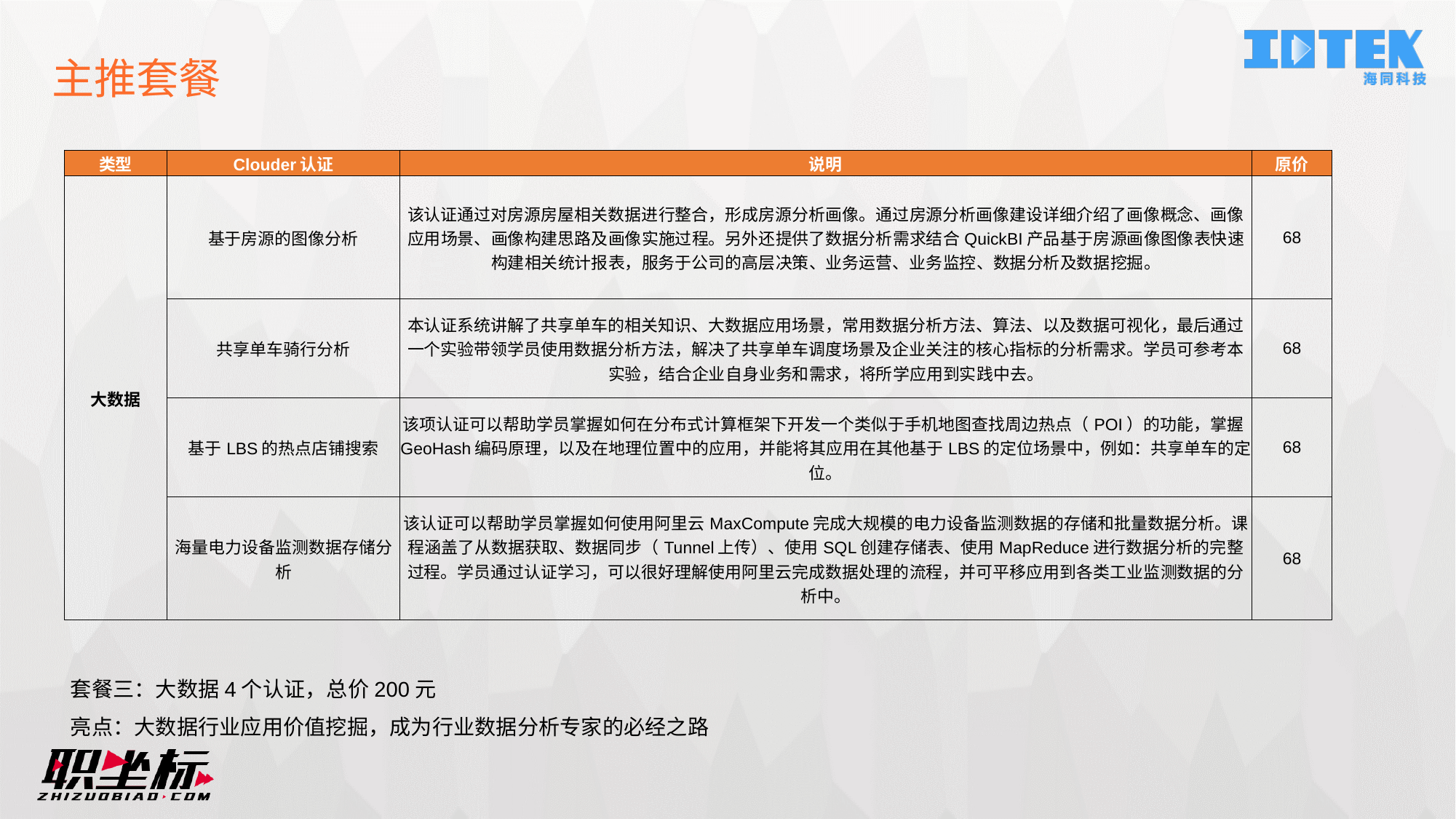

主推套餐
| 类型 | Clouder认证 | 说明 | 原价 |
| --- | --- | --- | --- |
| 大数据 | 基于房源的图像分析 | 该认证通过对房源房屋相关数据进行整合，形成房源分析画像。通过房源分析画像建设详细介绍了画像概念、画像应用场景、画像构建思路及画像实施过程。另外还提供了数据分析需求结合QuickBI产品基于房源画像图像表快速构建相关统计报表，服务于公司的高层决策、业务运营、业务监控、数据分析及数据挖掘。 | 68 |
|  | 共享单车骑行分析 | 本认证系统讲解了共享单车的相关知识、大数据应用场景，常用数据分析方法、算法、以及数据可视化，最后通过一个实验带领学员使用数据分析方法，解决了共享单车调度场景及企业关注的核心指标的分析需求。学员可参考本实验，结合企业自身业务和需求，将所学应用到实践中去。 | 68 |
|  | 基于LBS的热点店铺搜索 | 该项认证可以帮助学员掌握如何在分布式计算框架下开发一个类似于手机地图查找周边热点（POI）的功能，掌握GeoHash编码原理，以及在地理位置中的应用，并能将其应用在其他基于LBS的定位场景中，例如：共享单车的定位。 | 68 |
|  | 海量电力设备监测数据存储分析 | 该认证可以帮助学员掌握如何使用阿里云MaxCompute完成大规模的电力设备监测数据的存储和批量数据分析。课程涵盖了从数据获取、数据同步（Tunnel上传）、使用SQL创建存储表、使用MapReduce进行数据分析的完整过程。学员通过认证学习，可以很好理解使用阿里云完成数据处理的流程，并可平移应用到各类工业监测数据的分析中。 | 68 |
套餐三：大数据4个认证，总价200元
亮点：大数据行业应用价值挖掘，成为行业数据分析专家的必经之路